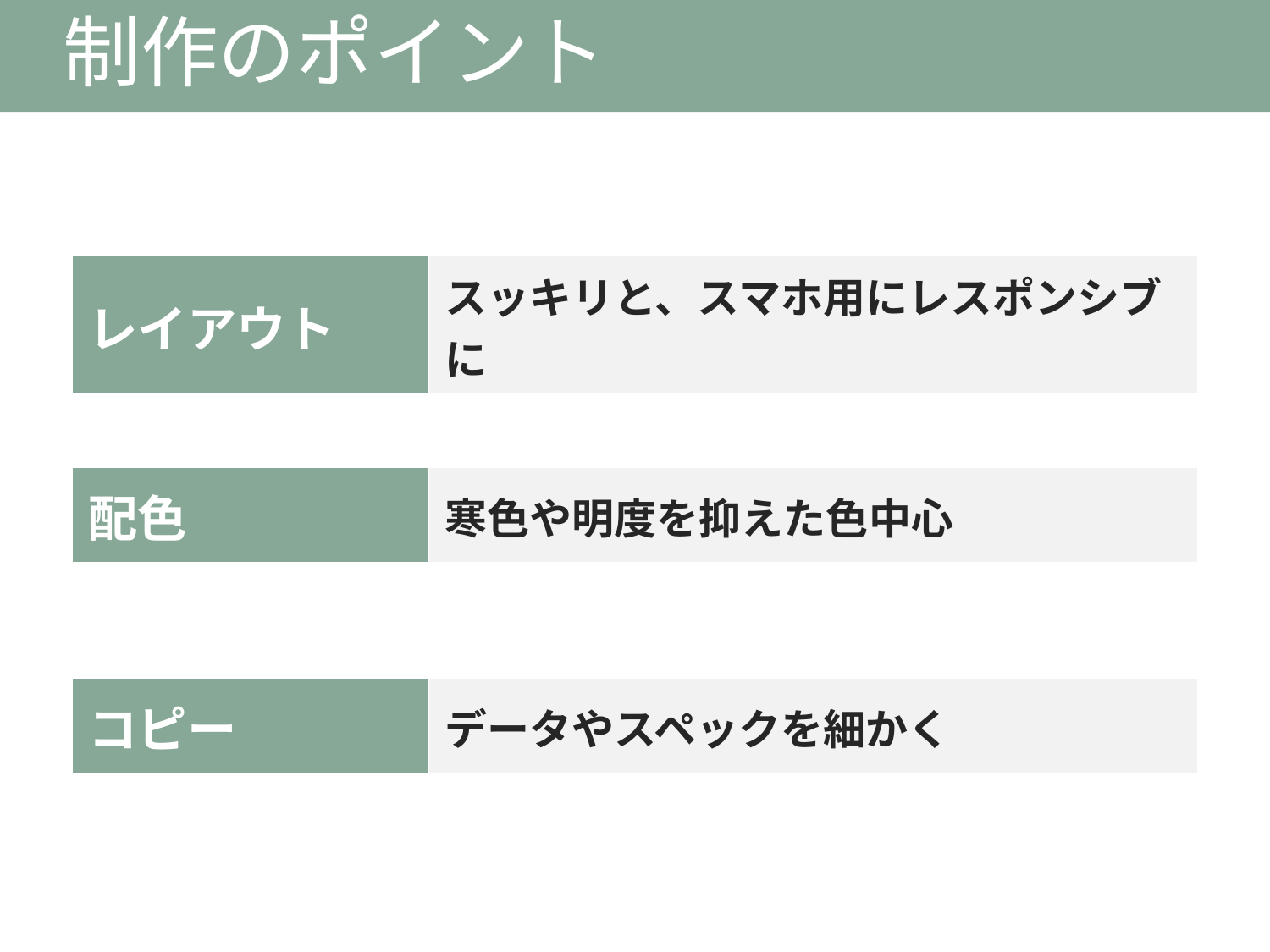

# 制作のポイント
| レイアウト | スッキリと、スマホ用にレスポンシブに |
| --- | --- |
| 配色 | 寒色や明度を抑えた色中心 |
| --- | --- |
| コピー | データやスペックを細かく |
| --- | --- |